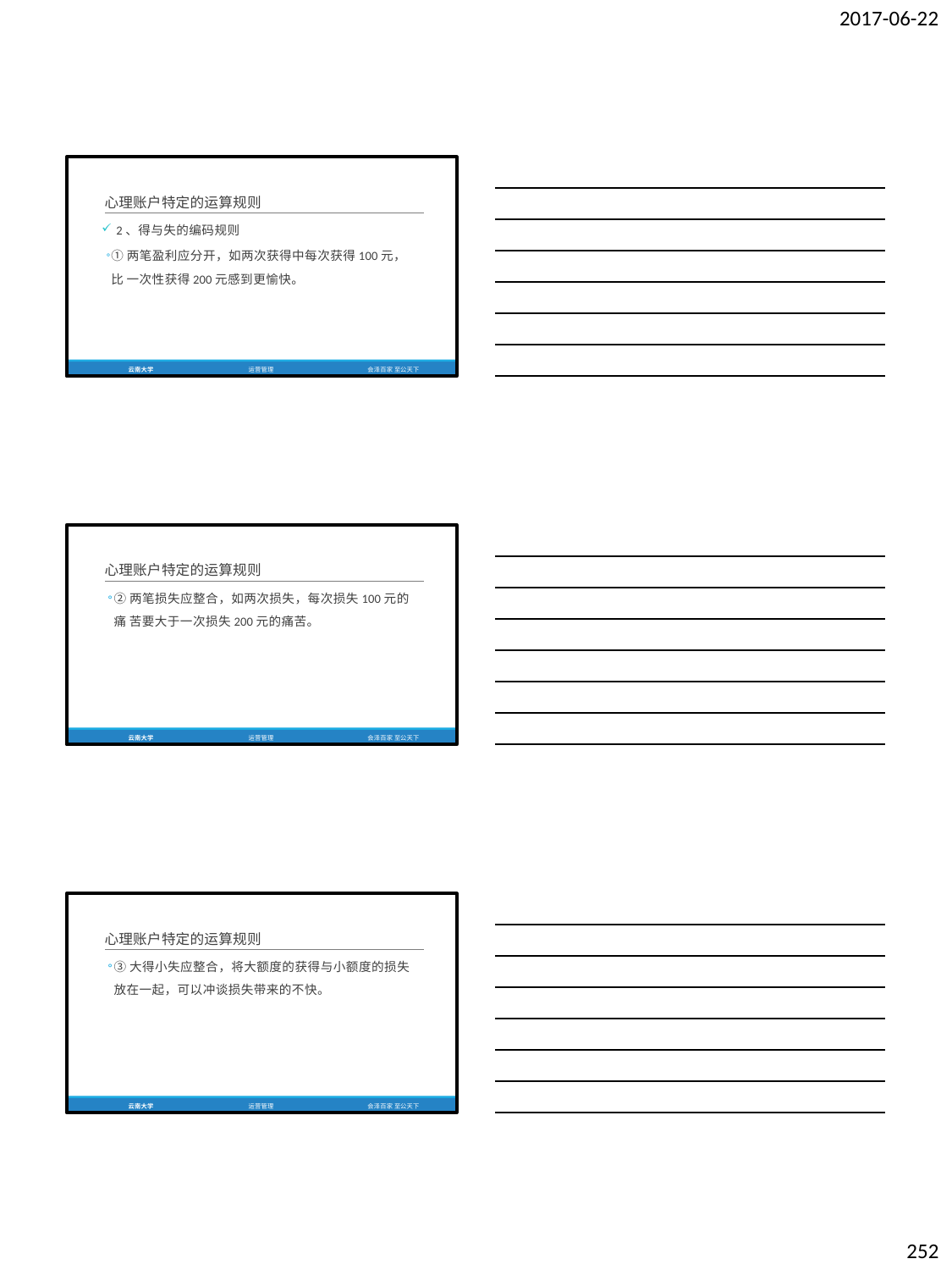

2017-06-22

心理账户特定的运算规则
2、得与失的编码规则
①两笔盈利应分开，如两次获得中每次获得100元，比 一次性获得200元感到更愉快。

云南大学
运营管理
会泽百家 至公天下

心理账户特定的运算规则
②两笔损失应整合，如两次损失，每次损失100元的痛 苦要大于一次损失200元的痛苦。

云南大学
运营管理
会泽百家 至公天下

心理账户特定的运算规则
③大得小失应整合，将大额度的获得与小额度的损失 放在一起，可以冲谈损失带来的不快。

云南大学
运营管理
会泽百家 至公天下

252